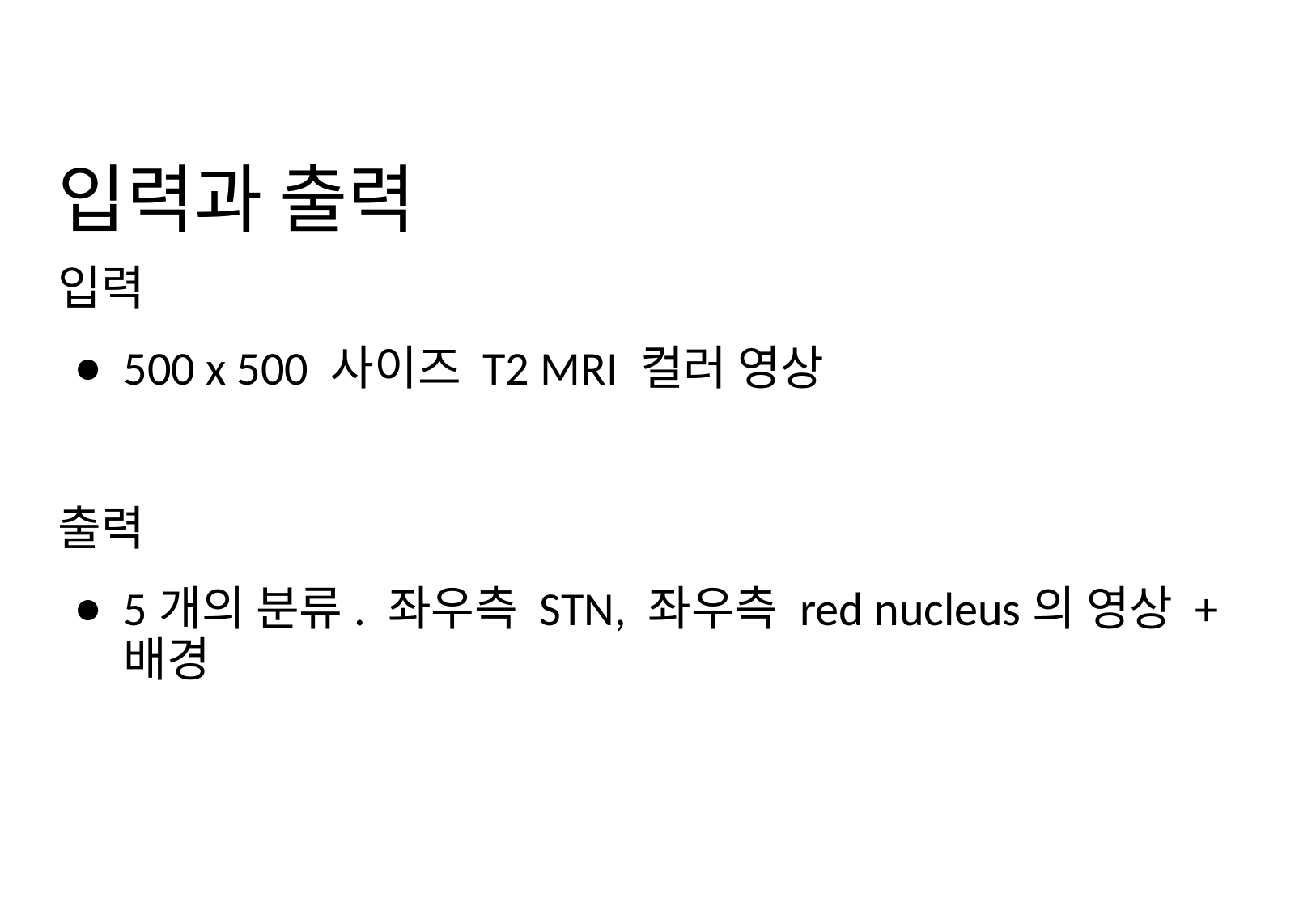

# 입력과 출력
입력
500 x 500 사이즈 T2 MRI 컬러 영상

출력
5개의 분류. 좌우측 STN, 좌우측 red nucleus의 영상 + 배경